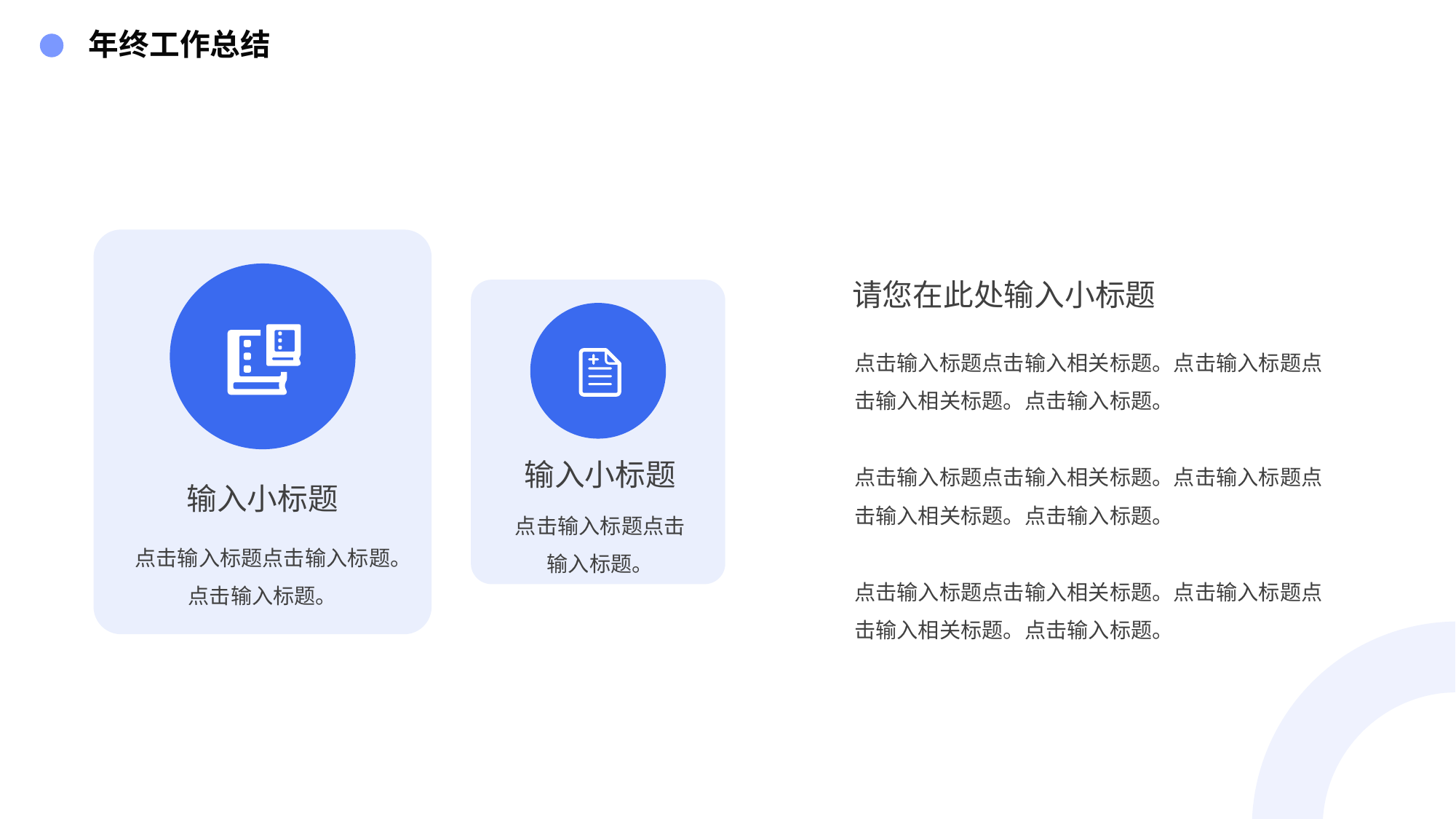

年终工作总结

请您在此处输入小标题

点击输入标题点击输入相关标题。点击输入标题点击输入相关标题。点击输入标题。

点击输入标题点击输入相关标题。点击输入标题点击输入相关标题。点击输入标题。

点击输入标题点击输入相关标题。点击输入标题点击输入相关标题。点击输入标题。
输入小标题
输入小标题
点击输入标题点击输入标题。
点击输入标题点击输入标题。点击输入标题。